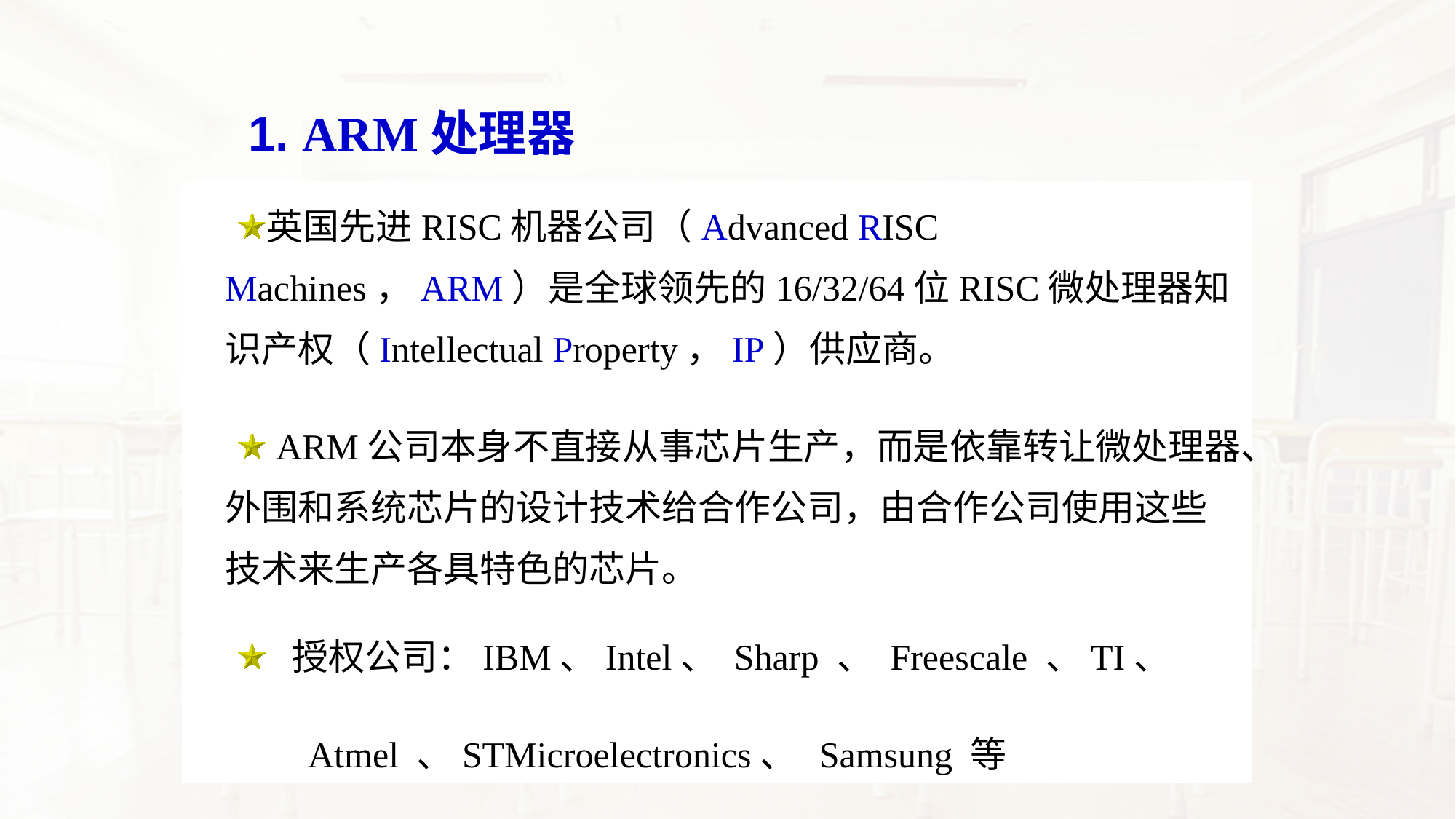

# 1. ARM处理器
英国先进RISC机器公司（Advanced RISC Machines，ARM）是全球领先的16/32/64位RISC微处理器知识产权（Intellectual Property，IP）供应商。
 ARM公司本身不直接从事芯片生产，而是依靠转让微处理器、外围和系统芯片的设计技术给合作公司，由合作公司使用这些技术来生产各具特色的芯片。
  授权公司：IBM、Intel、 Sharp 、 Freescale 、TI、
        Atmel 、STMicroelectronics、 Samsung 等